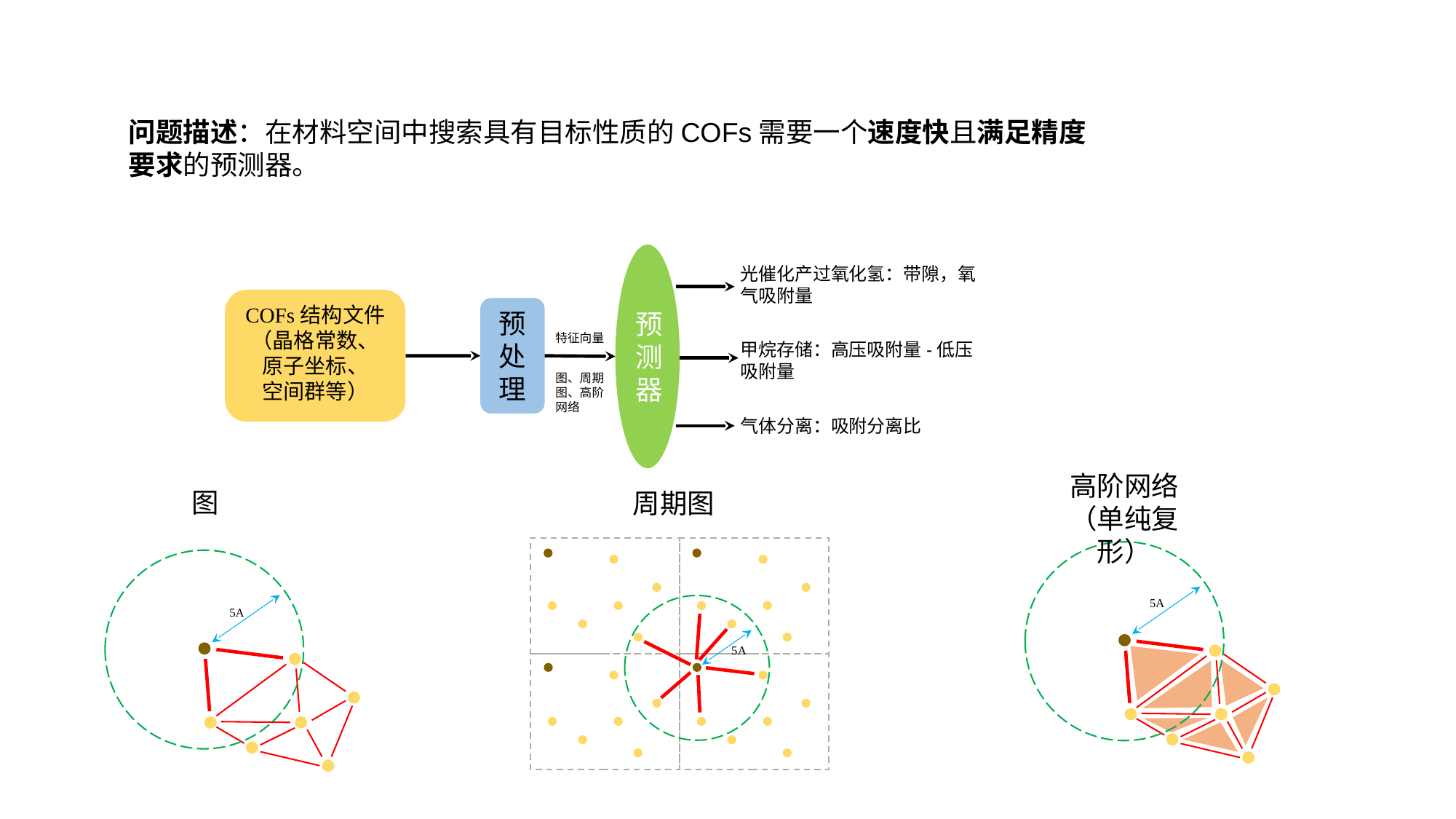

问题描述：在材料空间中搜索具有目标性质的COFs需要一个速度快且满足精度要求的预测器。
预测器
光催化产过氧化氢：带隙，氧气吸附量
COFs结构文件（晶格常数、
原子坐标、
空间群等）

预处理
特征向量
甲烷存储：高压吸附量-低压吸附量
图、周期图、高阶网络
气体分离：吸附分离比
高阶网络（单纯复形）
图
周期图

5A

5A

5A